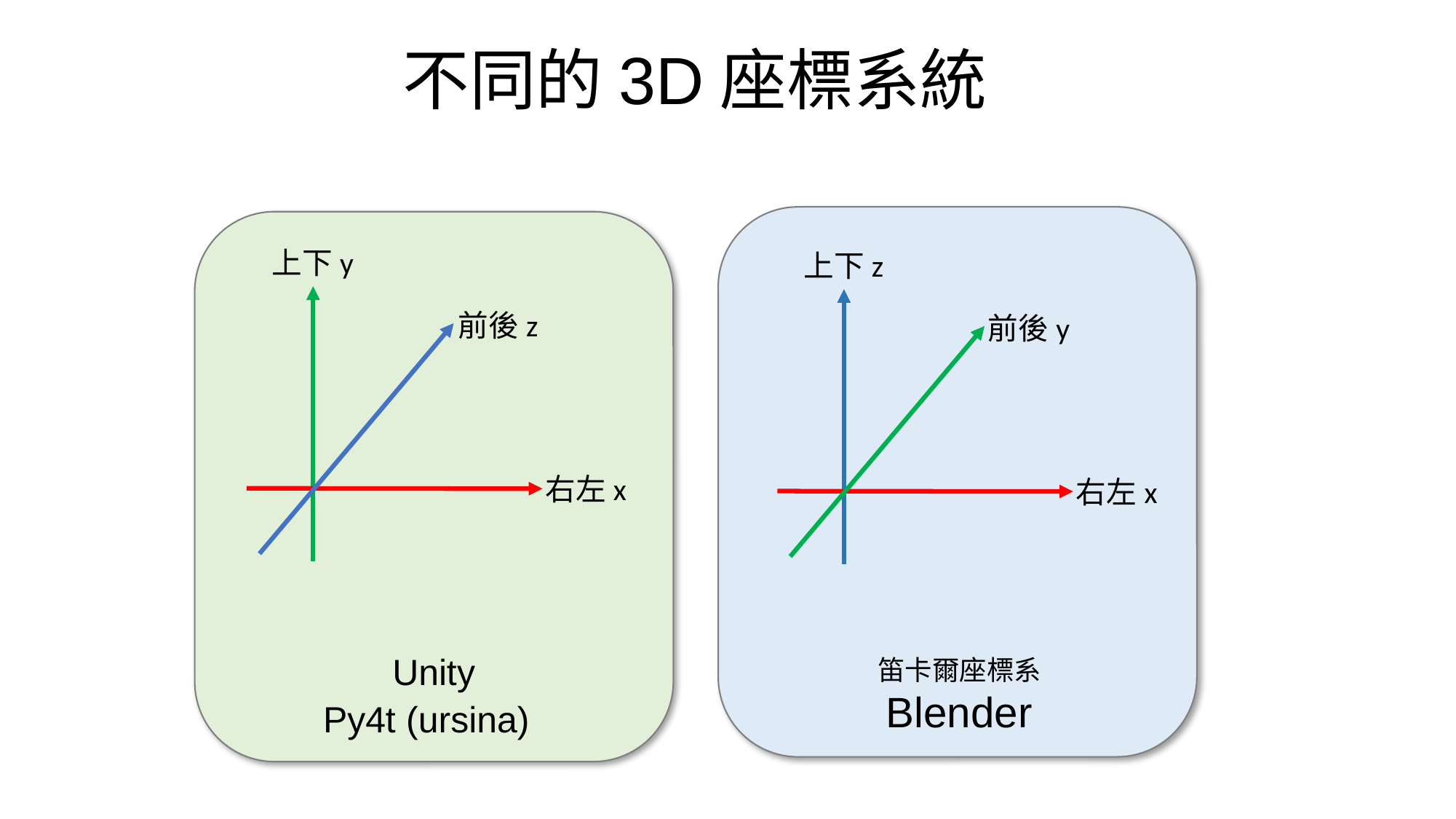

# 不同的3D座標系統

上下y
上下z
前後z
前後y
右左x
右左x
笛卡爾座標系
Blender
 Unity
Py4t (ursina)